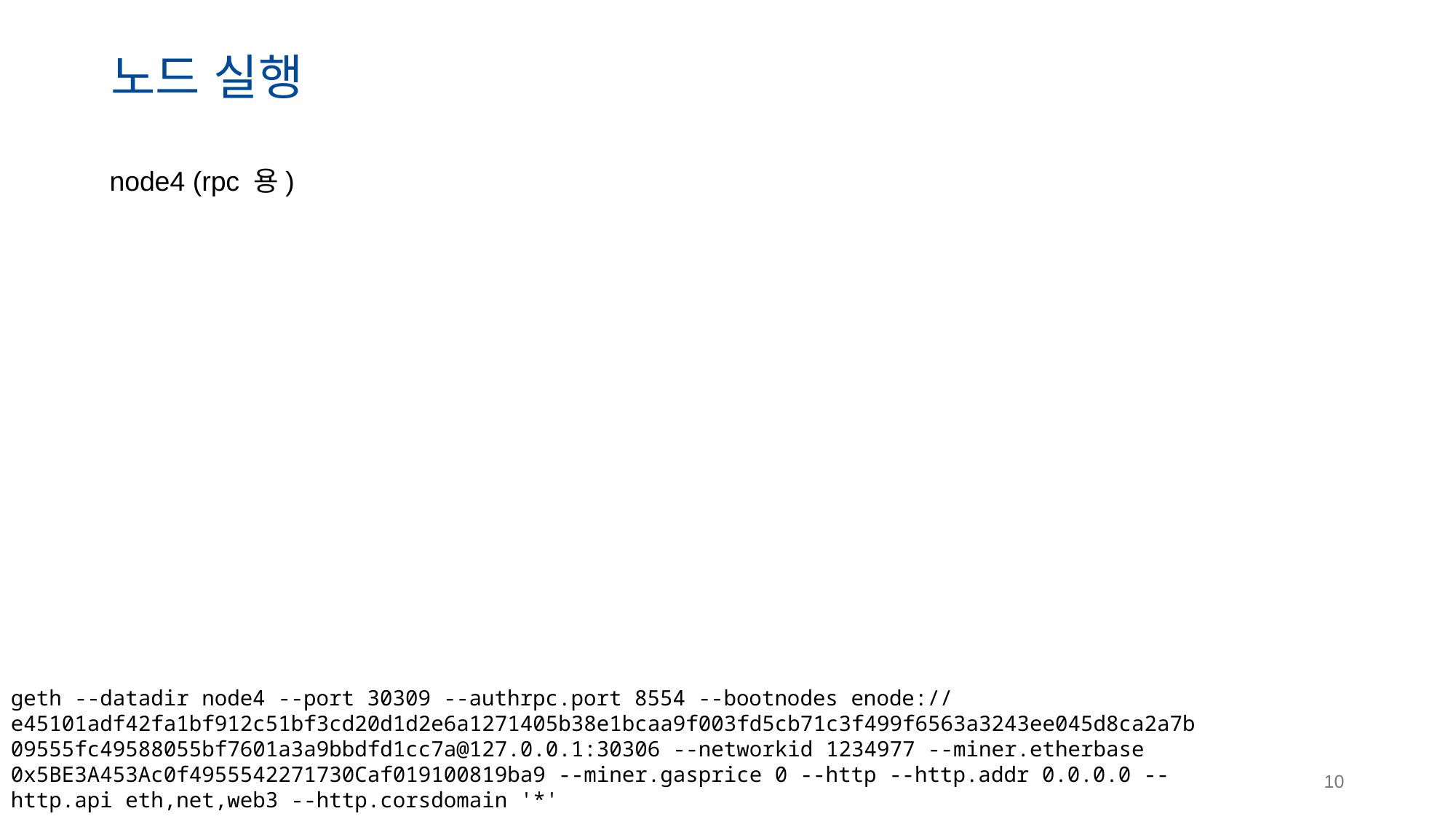

# 노드 실행
node4 (rpc 용)
geth --datadir node4 --port 30309 --authrpc.port 8554 --bootnodes enode://e45101adf42fa1bf912c51bf3cd20d1d2e6a1271405b38e1bcaa9f003fd5cb71c3f499f6563a3243ee045d8ca2a7b09555fc49588055bf7601a3a9bbdfd1cc7a@127.0.0.1:30306 --networkid 1234977 --miner.etherbase 0x5BE3A453Ac0f4955542271730Caf019100819ba9 --miner.gasprice 0 --http --http.addr 0.0.0.0 --http.api eth,net,web3 --http.corsdomain '*'
10